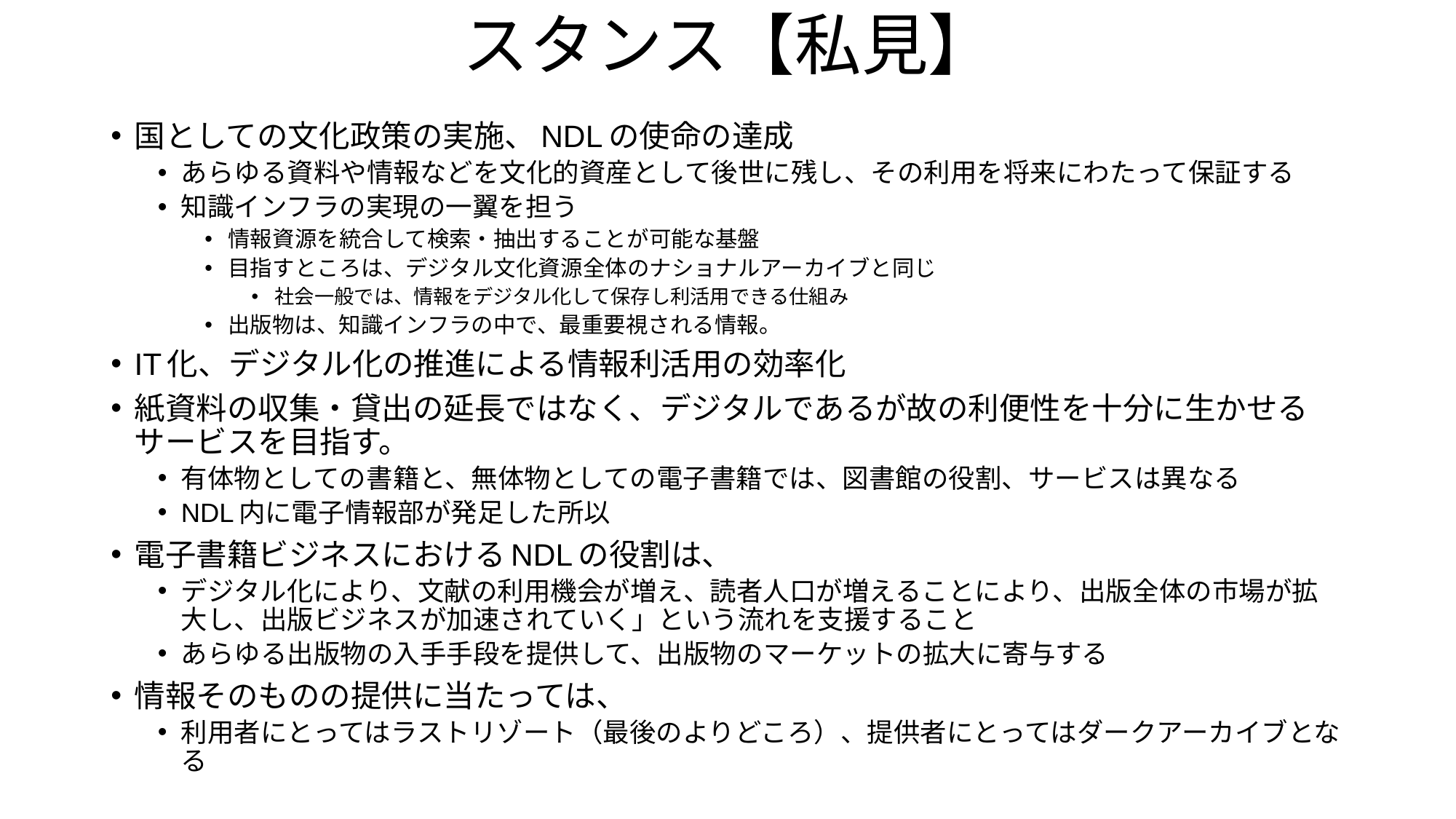

# スタンス【私見】
国としての文化政策の実施、NDLの使命の達成
あらゆる資料や情報などを文化的資産として後世に残し、その利用を将来にわたって保証する
知識インフラの実現の一翼を担う
情報資源を統合して検索・抽出することが可能な基盤
目指すところは、デジタル文化資源全体のナショナルアーカイブと同じ
社会一般では、情報をデジタル化して保存し利活用できる仕組み
出版物は、知識インフラの中で、最重要視される情報。
IT化、デジタル化の推進による情報利活用の効率化
紙資料の収集・貸出の延長ではなく、デジタルであるが故の利便性を十分に生かせるサービスを目指す。
有体物としての書籍と、無体物としての電子書籍では、図書館の役割、サービスは異なる
NDL内に電子情報部が発足した所以
電子書籍ビジネスにおけるNDLの役割は、
デジタル化により、文献の利用機会が増え、読者人口が増えることにより、出版全体の市場が拡大し、出版ビジネスが加速されていく」という流れを支援すること
あらゆる出版物の入手手段を提供して、出版物のマーケットの拡大に寄与する
情報そのものの提供に当たっては、
利用者にとってはラストリゾート（最後のよりどころ）、提供者にとってはダークアーカイブとなる